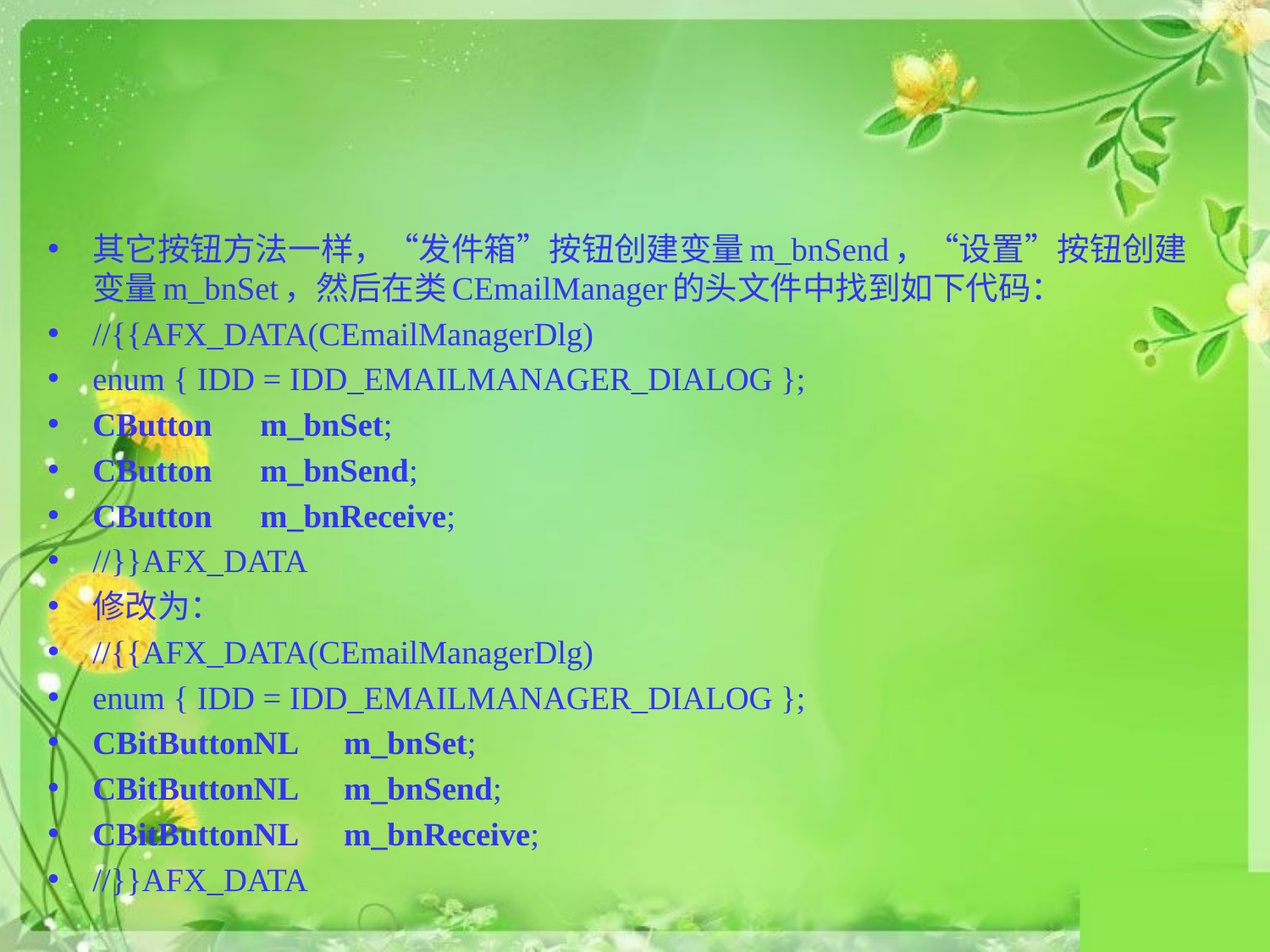

#
其它按钮方法一样，“发件箱”按钮创建变量m_bnSend，“设置”按钮创建变量m_bnSet，然后在类CEmailManager的头文件中找到如下代码：
//{{AFX_DATA(CEmailManagerDlg)
enum { IDD = IDD_EMAILMANAGER_DIALOG };
CButton		m_bnSet;
CButton		m_bnSend;
CButton		m_bnReceive;
//}}AFX_DATA
修改为：
//{{AFX_DATA(CEmailManagerDlg)
enum { IDD = IDD_EMAILMANAGER_DIALOG };
CBitButtonNL	m_bnSet;
CBitButtonNL	m_bnSend;
CBitButtonNL	m_bnReceive;
//}}AFX_DATA